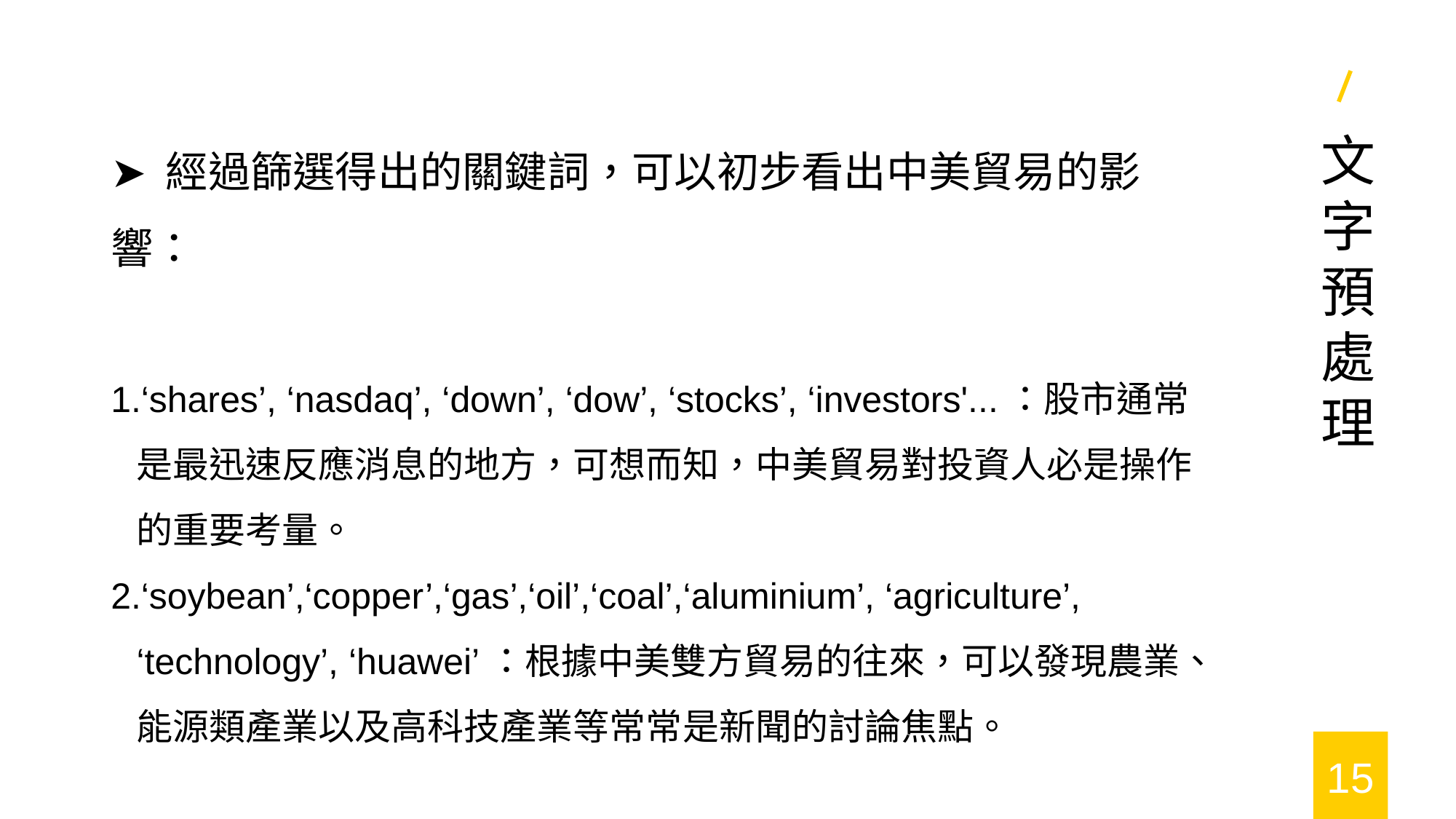

➤ 經過篩選得出的關鍵詞，可以初步看出中美貿易的影響：

‘shares’, ‘nasdaq’, ‘down’, ‘dow’, ‘stocks’, ‘investors'...：股市通常是最迅速反應消息的地方，可想而知，中美貿易對投資人必是操作的重要考量。
‘soybean’,‘copper’,‘gas’,‘oil’,‘coal’,‘aluminium’, ‘agriculture’, ‘technology’, ‘huawei’：根據中美雙方貿易的往來，可以發現農業、能源類產業以及高科技產業等常常是新聞的討論焦點。

文字預處理
15
2019/6/13